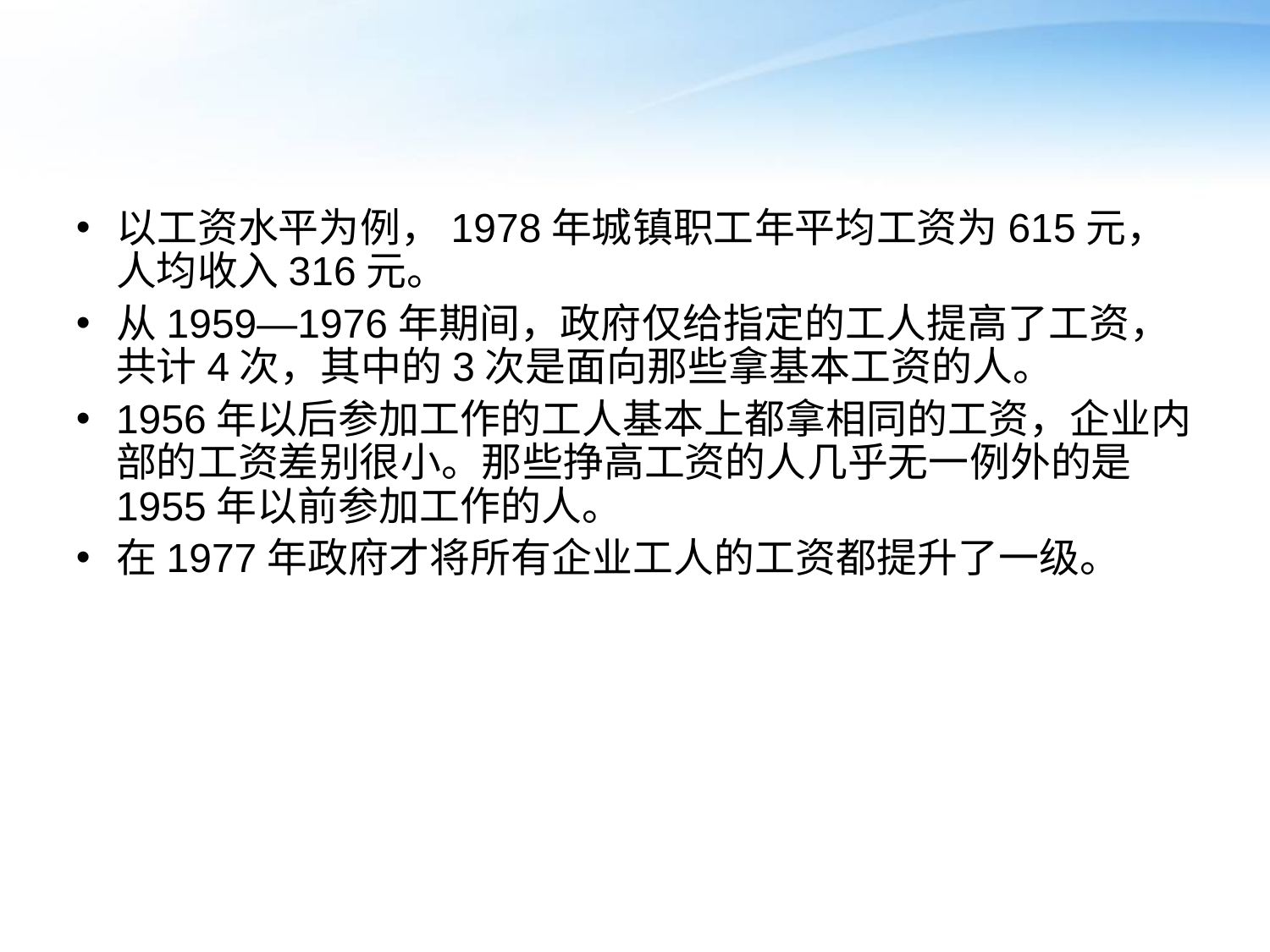

#
以工资水平为例，1978年城镇职工年平均工资为615元，人均收入316元。
从1959—1976年期间，政府仅给指定的工人提高了工资，共计4次，其中的3次是面向那些拿基本工资的人。
1956年以后参加工作的工人基本上都拿相同的工资，企业内部的工资差别很小。那些挣高工资的人几乎无一例外的是1955年以前参加工作的人。
在1977年政府才将所有企业工人的工资都提升了一级。